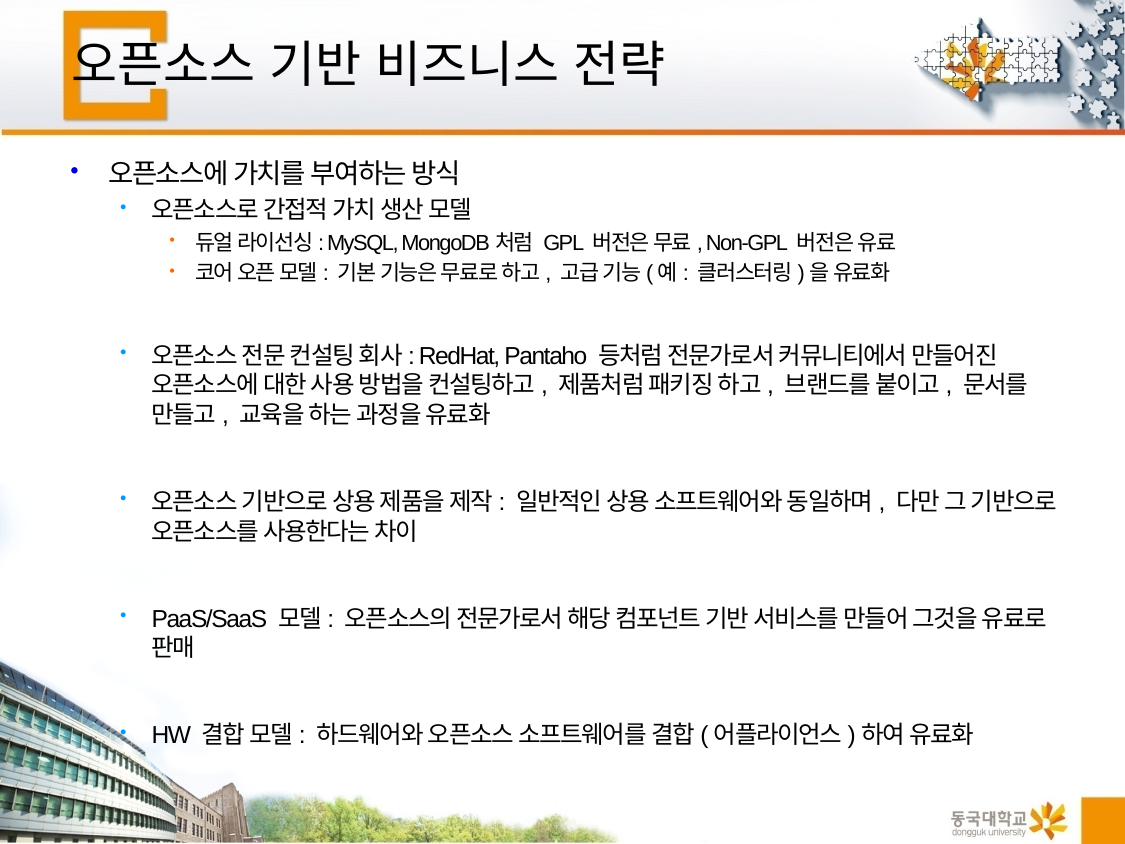

# 오픈소스 기반 비즈니스 전략
오픈소스에 가치를 부여하는 방식
오픈소스로 간접적 가치 생산 모델
듀얼 라이선싱: MySQL, MongoDB처럼 GPL 버전은 무료, Non-GPL 버전은 유료
코어 오픈 모델: 기본 기능은 무료로 하고, 고급 기능(예: 클러스터링)을 유료화

오픈소스 전문 컨설팅 회사: RedHat, Pantaho 등처럼 전문가로서 커뮤니티에서 만들어진 오픈소스에 대한 사용 방법을 컨설팅하고, 제품처럼 패키징 하고, 브랜드를 붙이고, 문서를 만들고, 교육을 하는 과정을 유료화

오픈소스 기반으로 상용 제품을 제작: 일반적인 상용 소프트웨어와 동일하며, 다만 그 기반으로 오픈소스를 사용한다는 차이

PaaS/SaaS 모델: 오픈소스의 전문가로서 해당 컴포넌트 기반 서비스를 만들어 그것을 유료로 판매

HW 결합 모델: 하드웨어와 오픈소스 소프트웨어를 결합(어플라이언스)하여 유료화